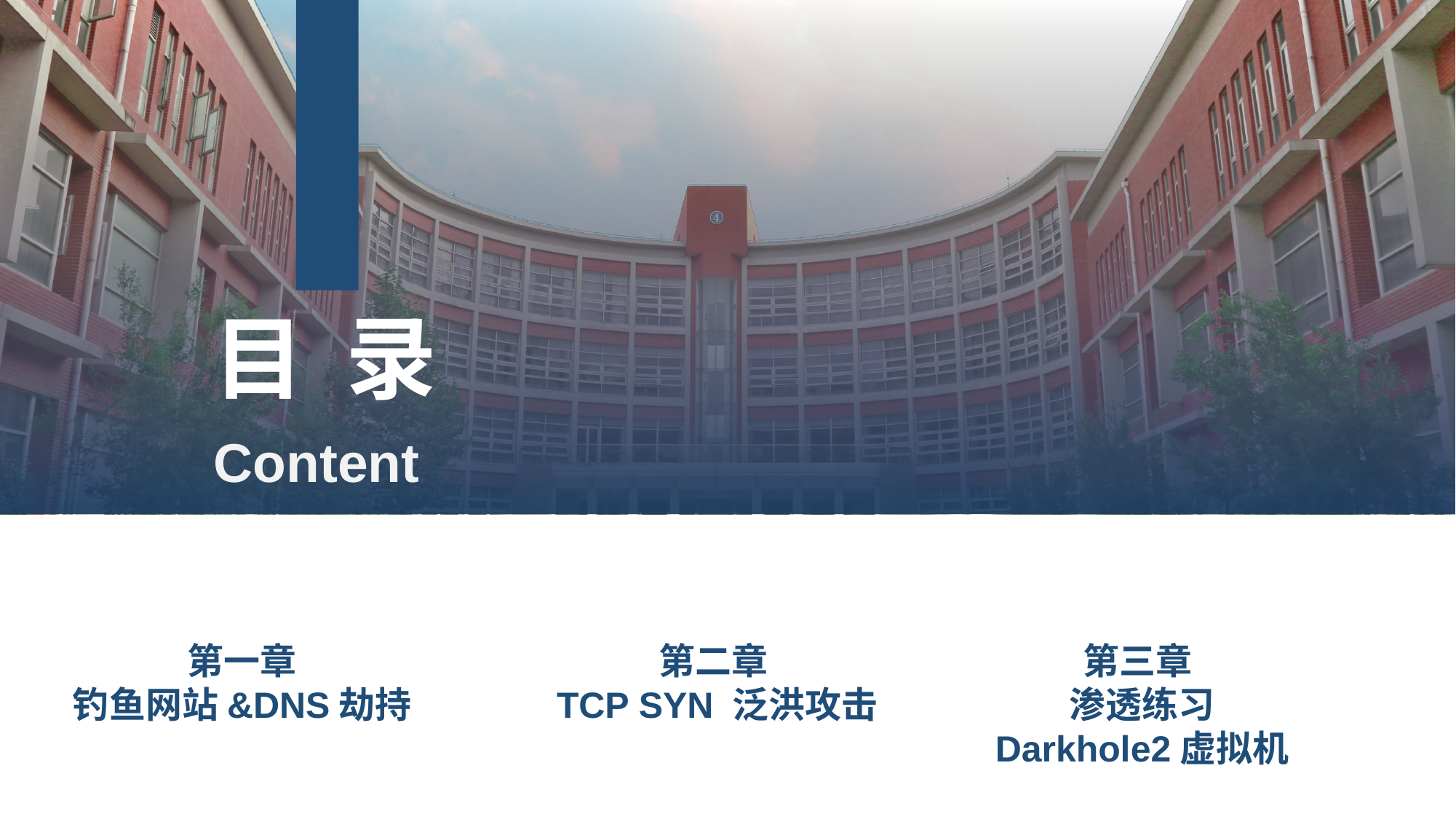

第一章
钓鱼网站&DNS劫持
第二章
TCP SYN 泛洪攻击

第三章
渗透练习
Darkhole2虚拟机